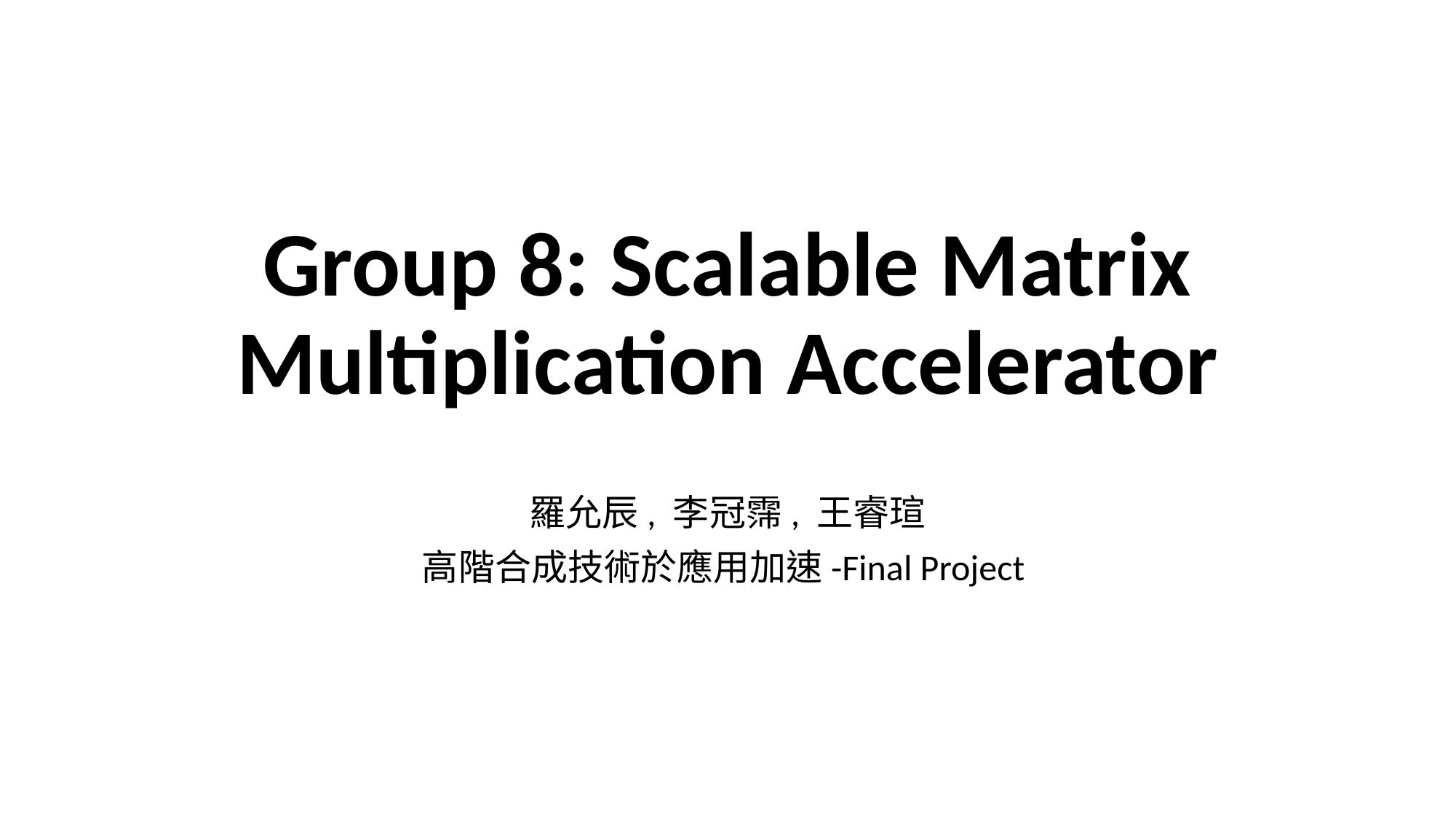

# Group 8: Scalable Matrix Multiplication Accelerator

羅允辰, 李冠霈, 王睿瑄
高階合成技術於應用加速-Final Project